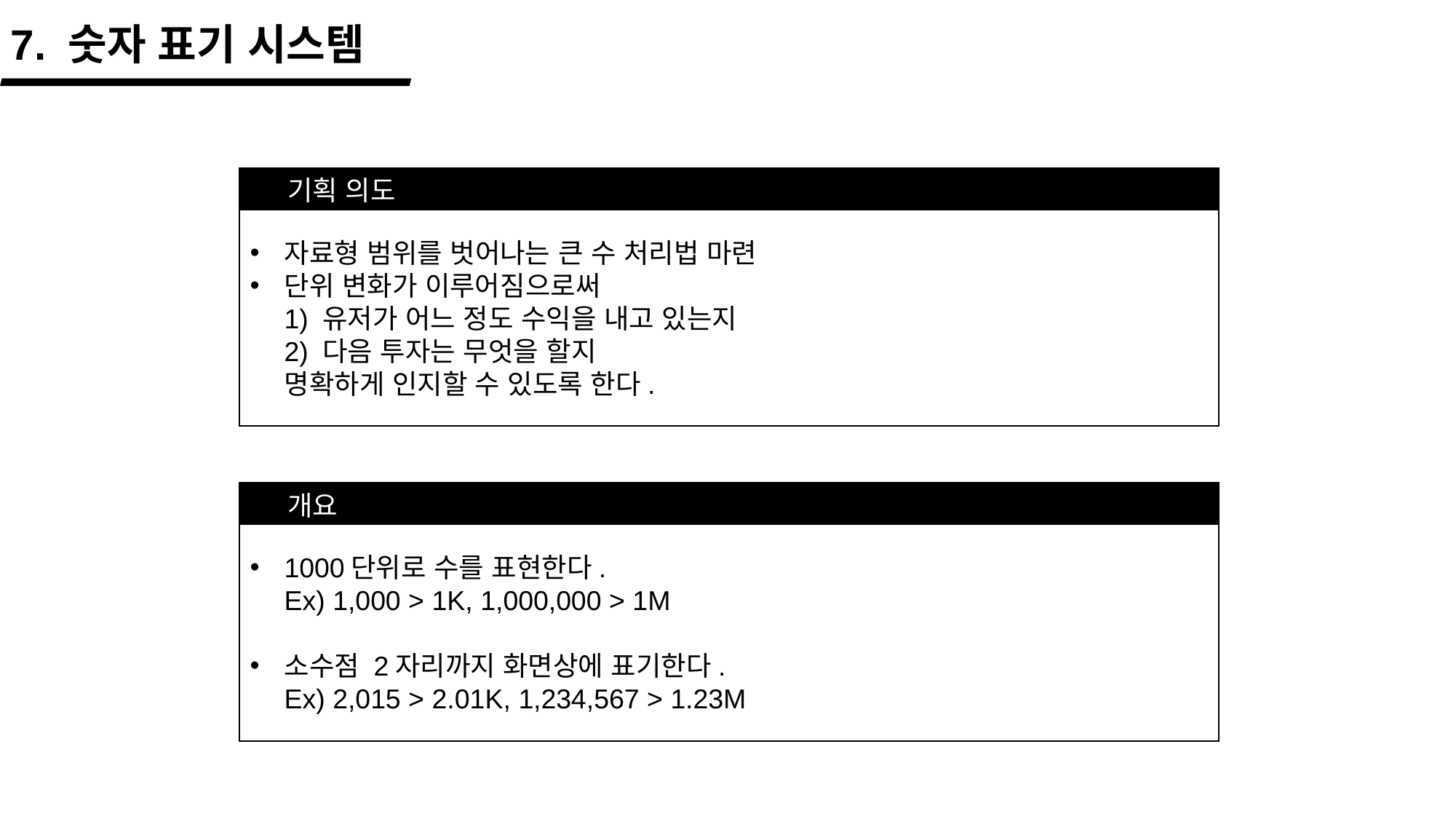

7. 숫자 표기 시스템

기획 의도

자료형 범위를 벗어나는 큰 수 처리법 마련
단위 변화가 이루어짐으로써
1) 유저가 어느 정도 수익을 내고 있는지
2) 다음 투자는 무엇을 할지
명확하게 인지할 수 있도록 한다.
개요

1000단위로 수를 표현한다.
Ex) 1,000 > 1K, 1,000,000 > 1M

소수점 2자리까지 화면상에 표기한다.
Ex) 2,015 > 2.01K, 1,234,567 > 1.23M